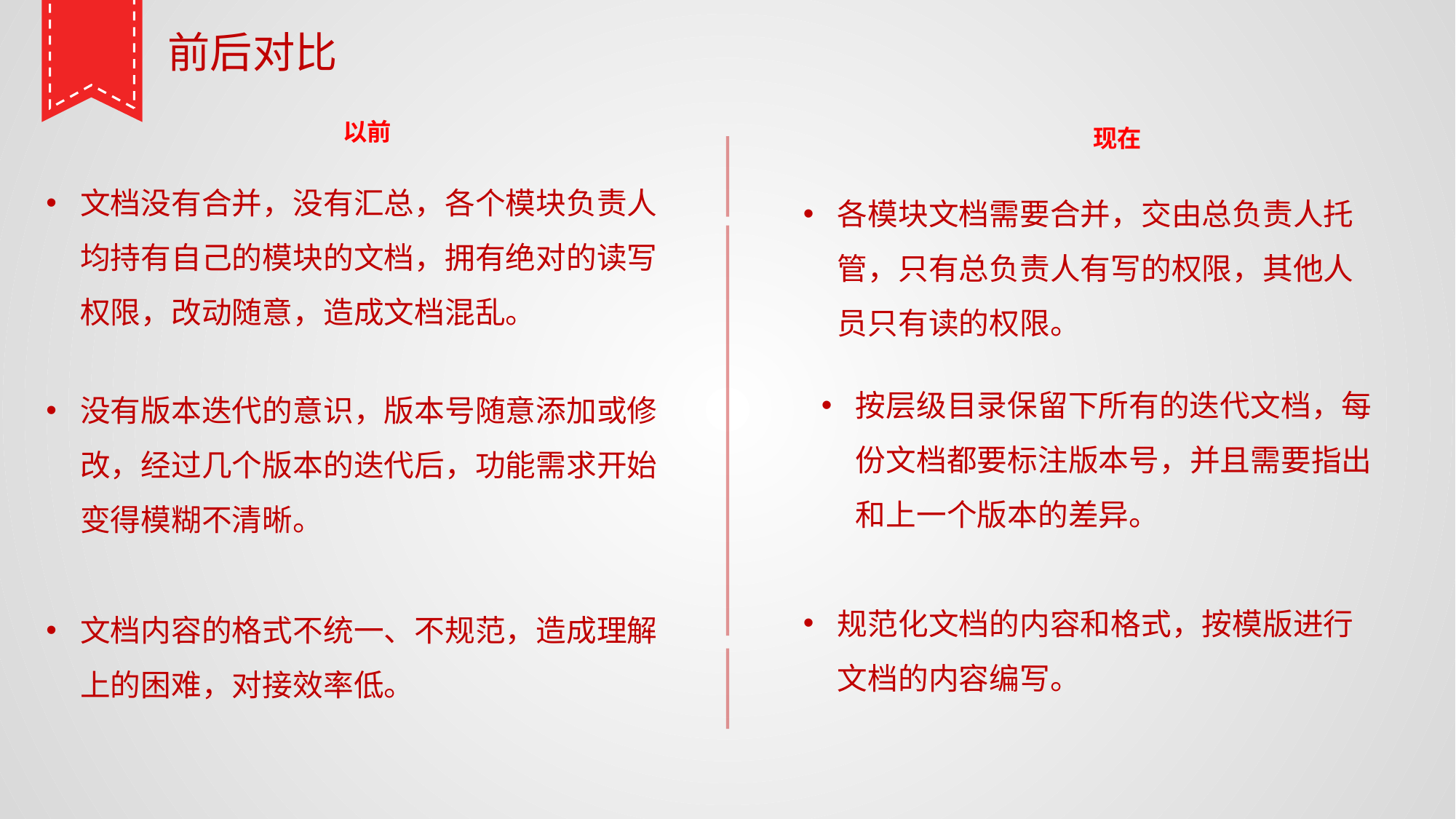

前后对比
以前
现在
文档没有合并，没有汇总，各个模块负责人均持有自己的模块的文档，拥有绝对的读写权限，改动随意，造成文档混乱。
各模块文档需要合并，交由总负责人托管，只有总负责人有写的权限，其他人员只有读的权限。

按层级目录保留下所有的迭代文档，每份文档都要标注版本号，并且需要指出和上一个版本的差异。

没有版本迭代的意识，版本号随意添加或修改，经过几个版本的迭代后，功能需求开始变得模糊不清晰。

规范化文档的内容和格式，按模版进行文档的内容编写。

文档内容的格式不统一、不规范，造成理解上的困难，对接效率低。